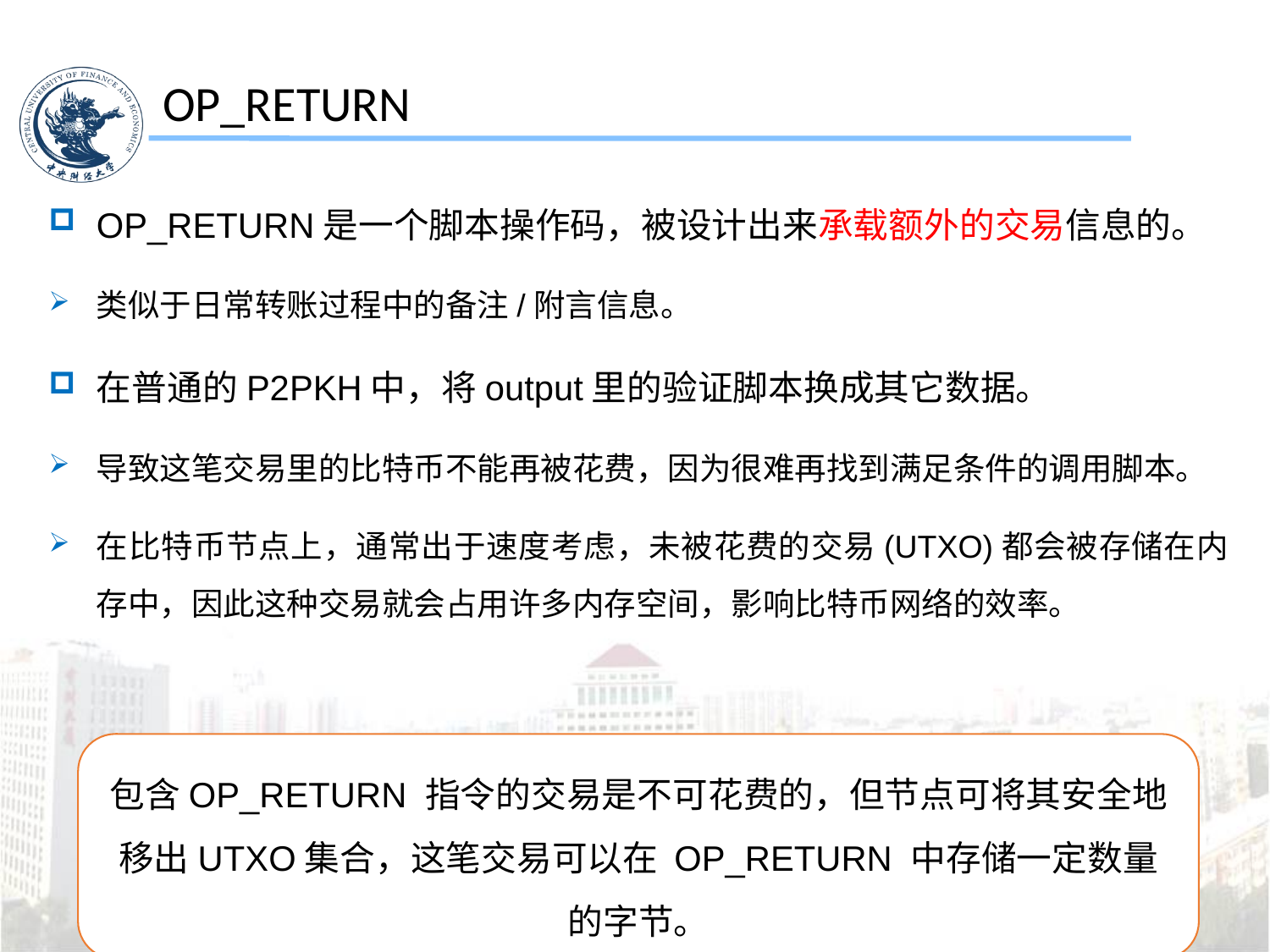

OP_RETURN
OP_RETURN是一个脚本操作码，被设计出来承载额外的交易信息的。
类似于日常转账过程中的备注/附言信息。
在普通的P2PKH中，将output里的验证脚本换成其它数据。
导致这笔交易里的比特币不能再被花费，因为很难再找到满足条件的调用脚本。
在比特币节点上，通常出于速度考虑，未被花费的交易(UTXO)都会被存储在内存中，因此这种交易就会占用许多内存空间，影响比特币网络的效率。
包含OP_RETURN 指令的交易是不可花费的，但节点可将其安全地移出UTXO集合，这笔交易可以在 OP_RETURN 中存储一定数量的字节。